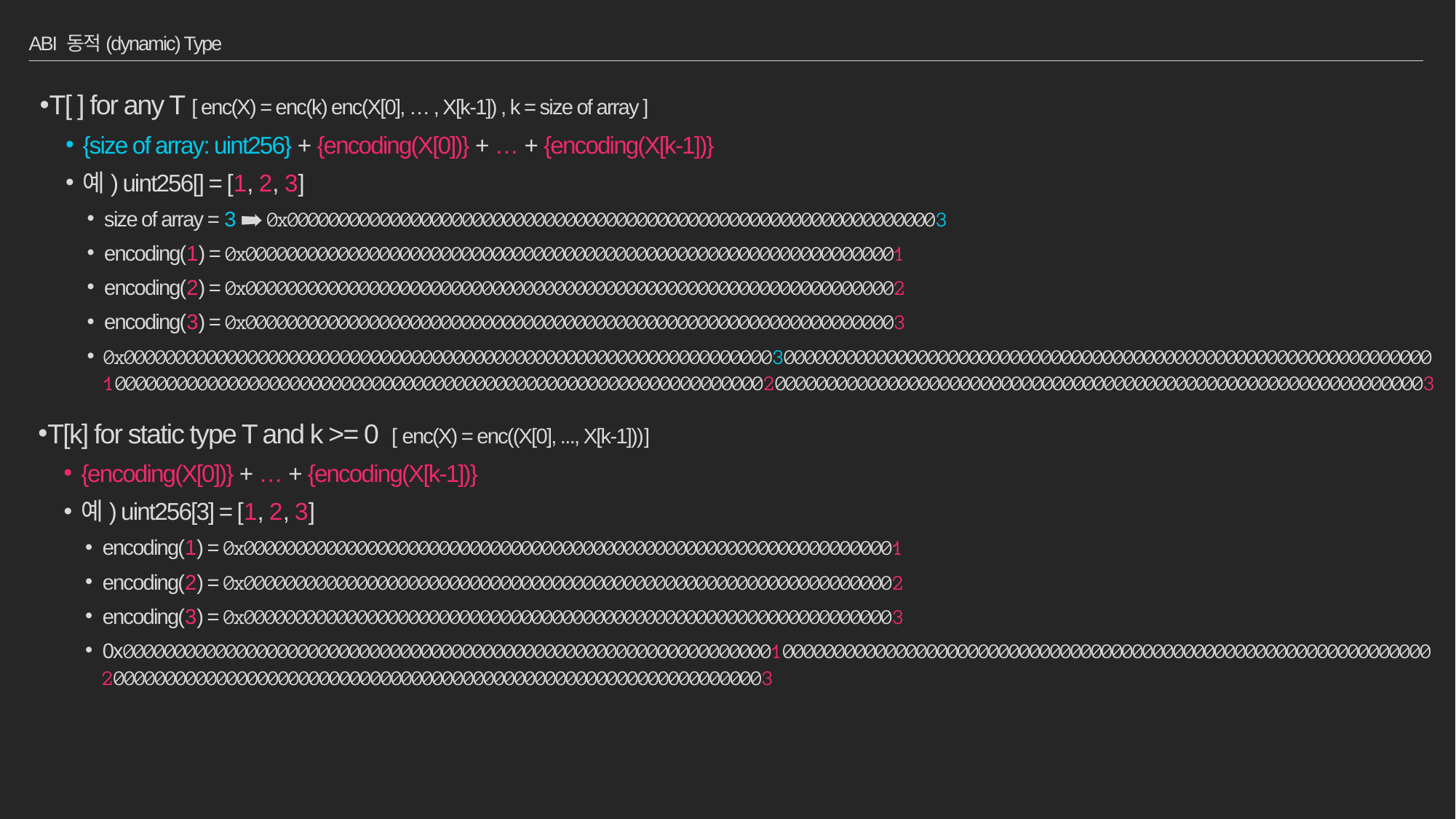

# ABI 동적(dynamic) Type
T[ ] for any T [ enc(X) = enc(k) enc(X[0], … , X[k-1]) , k = size of array ]
{size of array: uint256} + {encoding(X[0])} + … + {encoding(X[k-1])}
예) uint256[] = [1, 2, 3]
size of array = 3 ➡ 0x0000000000000000000000000000000000000000000000000000000000000003
encoding(1) = 0x0000000000000000000000000000000000000000000000000000000000000001
encoding(2) = 0x0000000000000000000000000000000000000000000000000000000000000002
encoding(3) = 0x0000000000000000000000000000000000000000000000000000000000000003
0x0000000000000000000000000000000000000000000000000000000000000003000000000000000000000000000000000000000000000000000000000000000100000000000000000000000000000000000000000000000000000000000000020000000000000000000000000000000000000000000000000000000000000003

T[k] for static type T and k >= 0  [ enc(X) = enc((X[0], ..., X[k-1]))]
{encoding(X[0])} + … + {encoding(X[k-1])}
예) uint256[3] = [1, 2, 3]
encoding(1) = 0x0000000000000000000000000000000000000000000000000000000000000001
encoding(2) = 0x0000000000000000000000000000000000000000000000000000000000000002
encoding(3) = 0x0000000000000000000000000000000000000000000000000000000000000003
0x000000000000000000000000000000000000000000000000000000000000000100000000000000000000000000000000000000000000000000000000000000020000000000000000000000000000000000000000000000000000000000000003